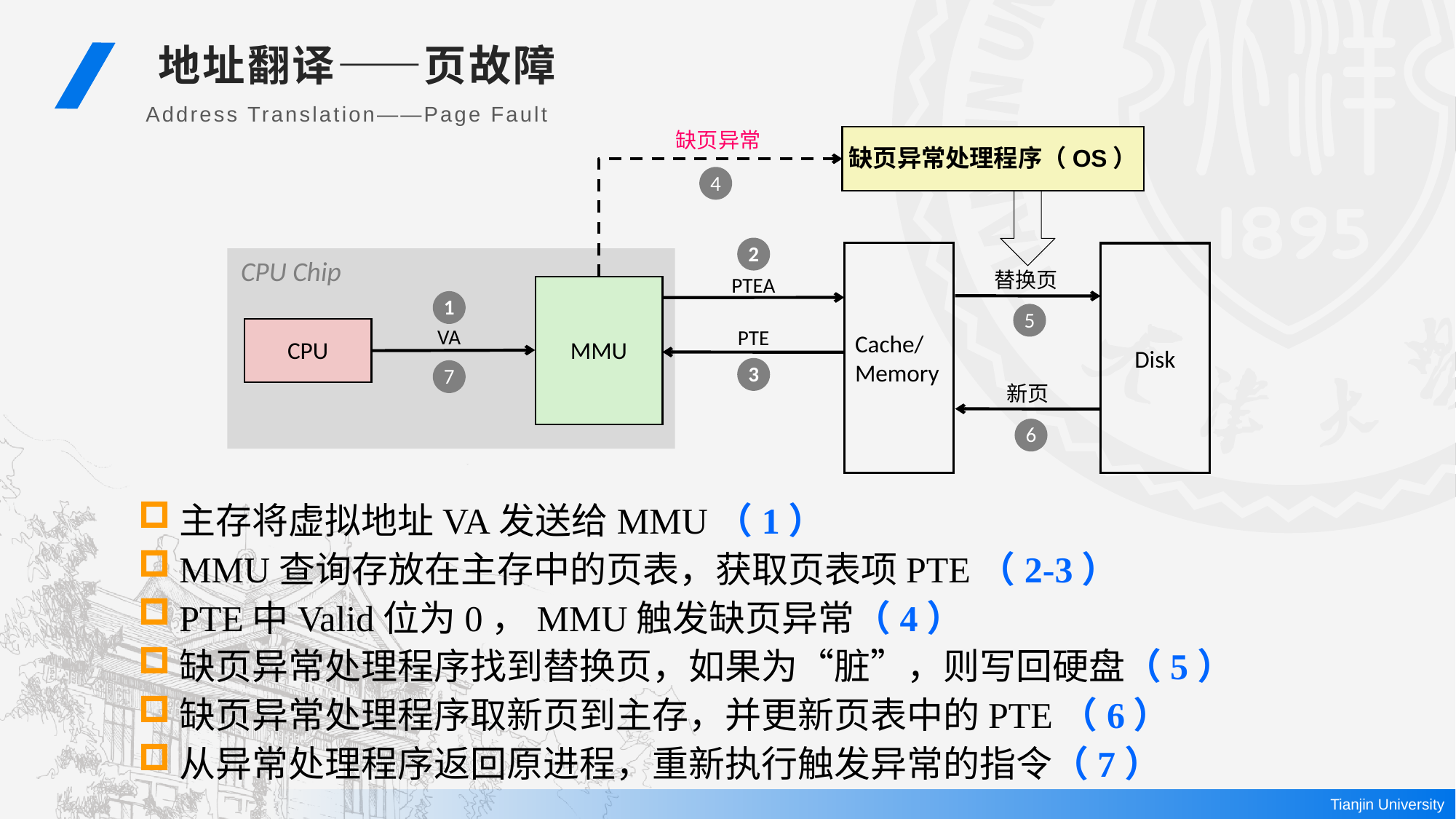

地址翻译——页故障
Address Translation——Page Fault
缺页异常
缺页异常处理程序（OS）
4

2
Cache/
Memory
Disk

CPU Chip
替换页
5
PTEA
MMU
1
CPU
VA
PTE
3
7
新页
6
主存将虚拟地址VA发送给MMU（1）
MMU查询存放在主存中的页表，获取页表项PTE（2-3）
PTE中Valid位为0，MMU触发缺页异常（4）
缺页异常处理程序找到替换页，如果为“脏”，则写回硬盘（5）
缺页异常处理程序取新页到主存，并更新页表中的PTE（6）
从异常处理程序返回原进程，重新执行触发异常的指令（7）